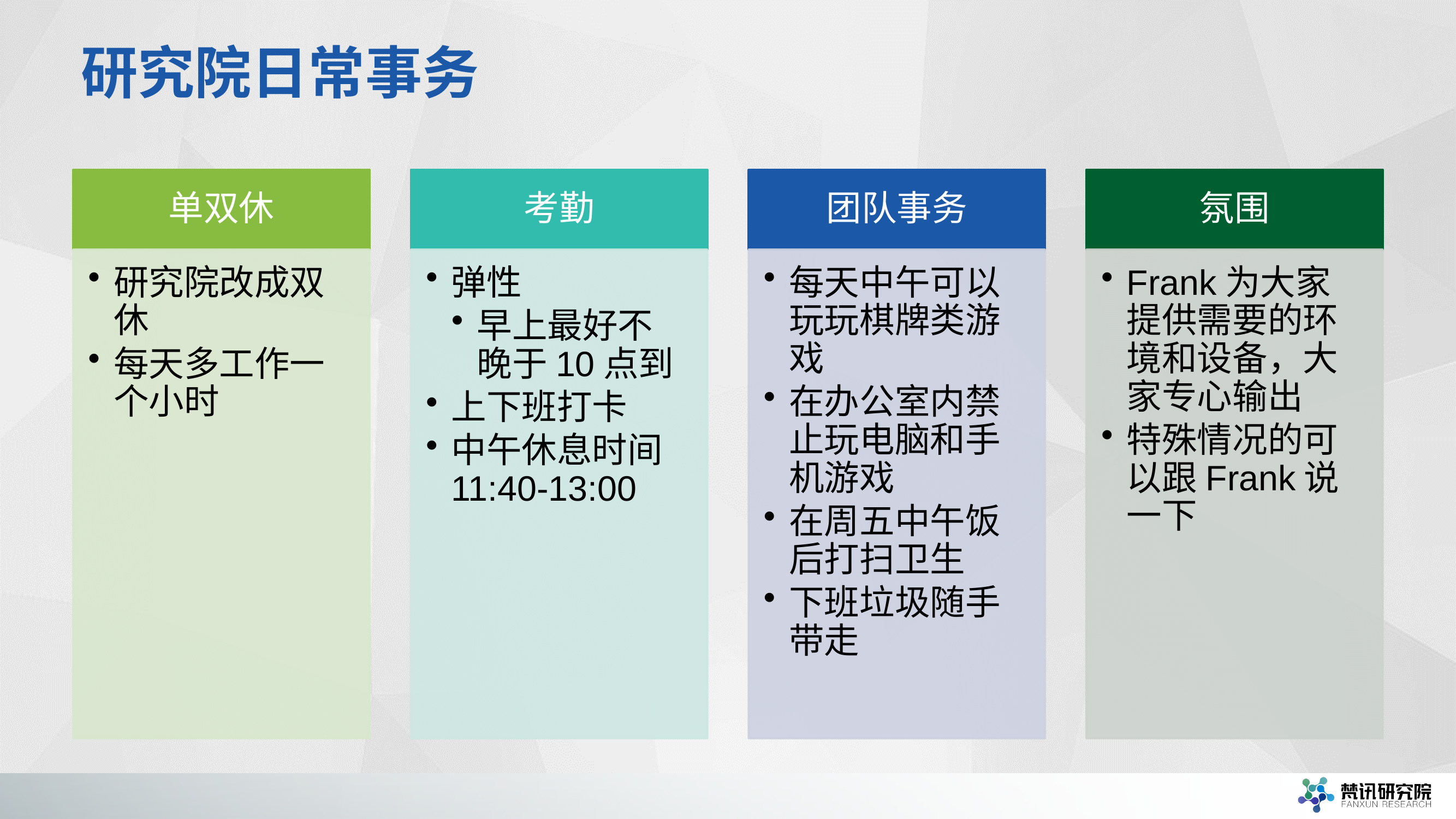

# 研究院日常事务
单双休
研究院改成双休
每天多工作一个小时
考勤
弹性
早上最好不晚于10点到
上下班打卡
中午休息时间11:40-13:00
团队事务
每天中午可以玩玩棋牌类游戏
在办公室内禁止玩电脑和手机游戏
在周五中午饭后打扫卫生
下班垃圾随手带走
氛围
Frank为大家提供需要的环境和设备，大家专心输出
特殊情况的可以跟Frank说一下